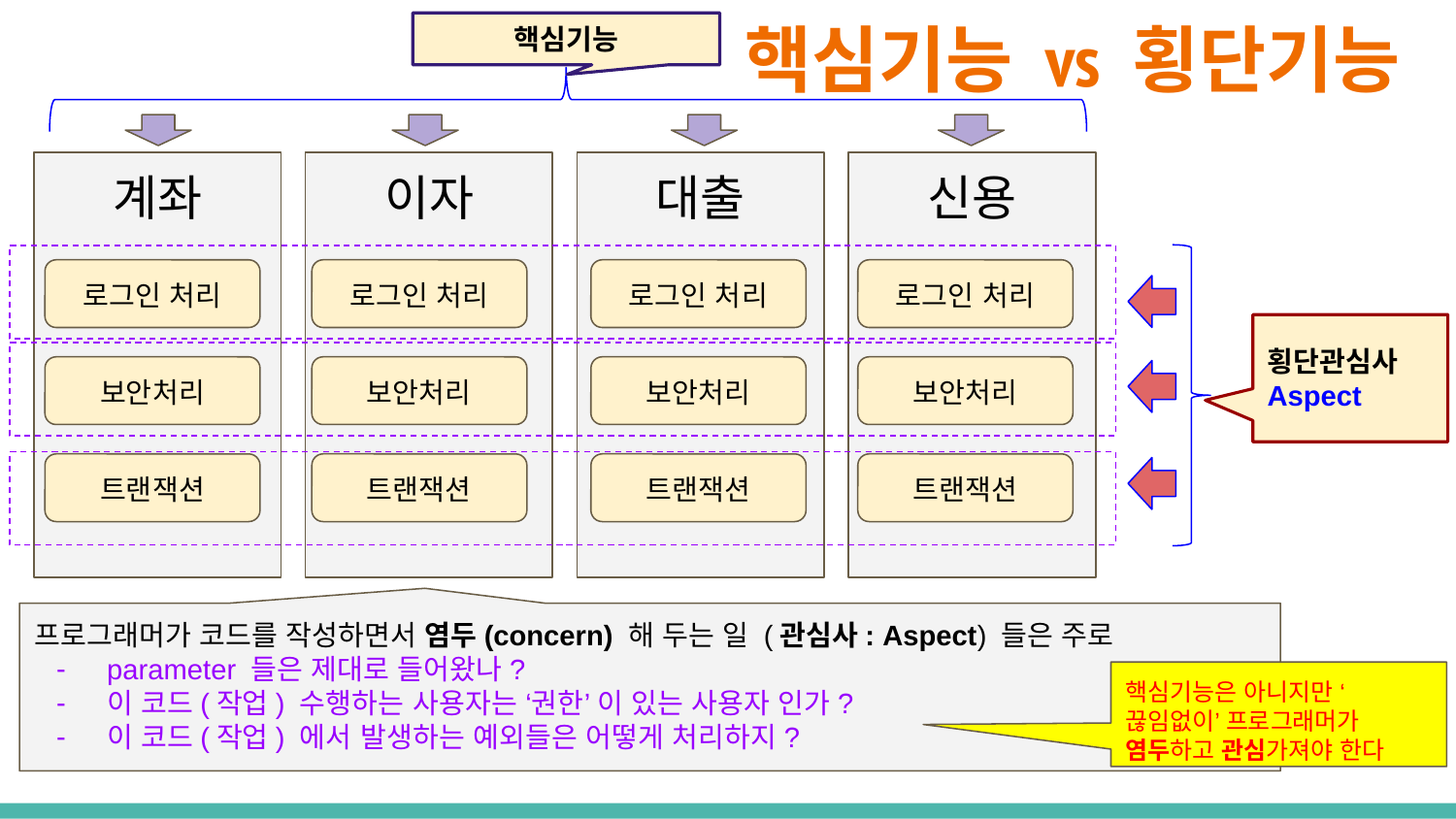

# 핵심기능 vs 횡단기능
핵심기능

계좌

이자
대출
신용

로그인 처리
로그인 처리
로그인 처리
로그인 처리

횡단관심사
Aspect

보안처리
보안처리
보안처리
보안처리

트랜잭션
트랜잭션
트랜잭션
트랜잭션

프로그래머가 코드를 작성하면서 염두(concern) 해 두는 일 (관심사: Aspect) 들은 주로
parameter 들은 제대로 들어왔나?
이 코드(작업) 수행하는 사용자는 ‘권한’ 이 있는 사용자 인가?
이 코드(작업) 에서 발생하는 예외들은 어떻게 처리하지?
핵심기능은 아니지만 ‘끊임없이’ 프로그래머가 염두하고 관심가져야 한다